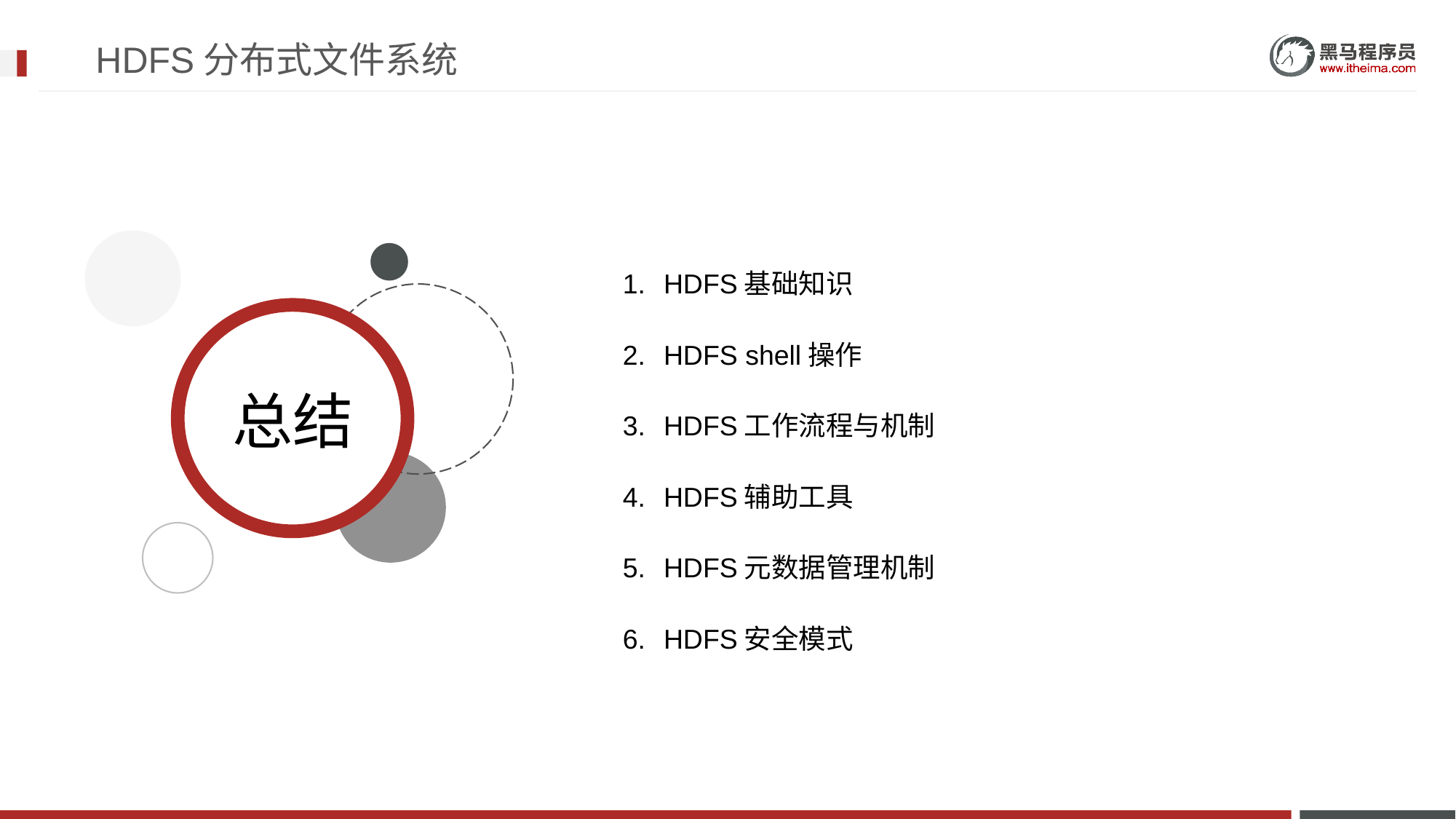

# HDFS分布式文件系统
HDFS基础知识
HDFS shell操作
HDFS工作流程与机制
HDFS辅助工具
HDFS元数据管理机制
HDFS安全模式